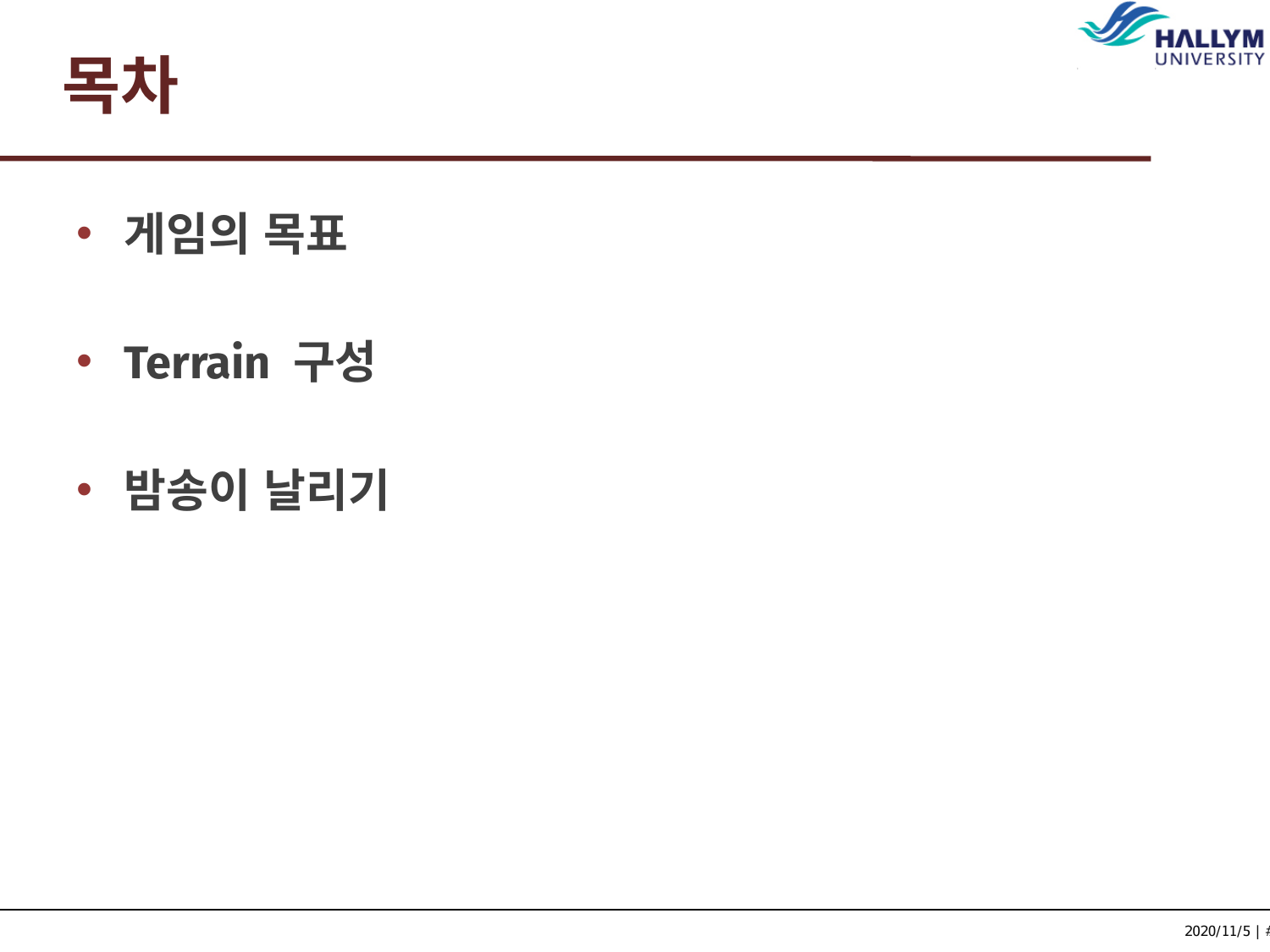

# 목차
게임의 목표

Terrain 구성

밤송이 날리기